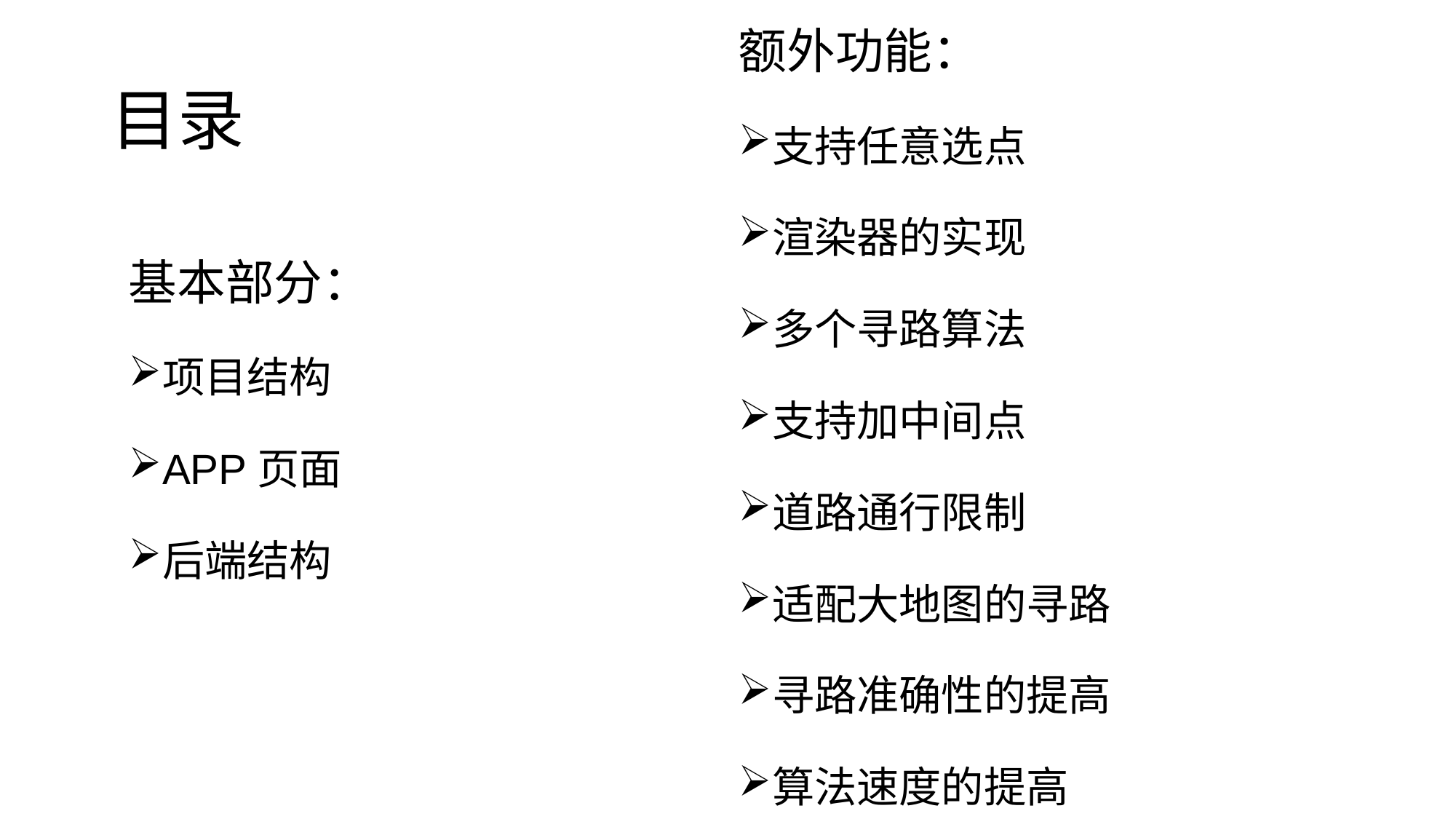

额外功能：
支持任意选点
渲染器的实现
多个寻路算法
支持加中间点
道路通行限制
适配大地图的寻路
寻路准确性的提高
算法速度的提高

# 目录
基本部分：
项目结构
APP页面
后端结构